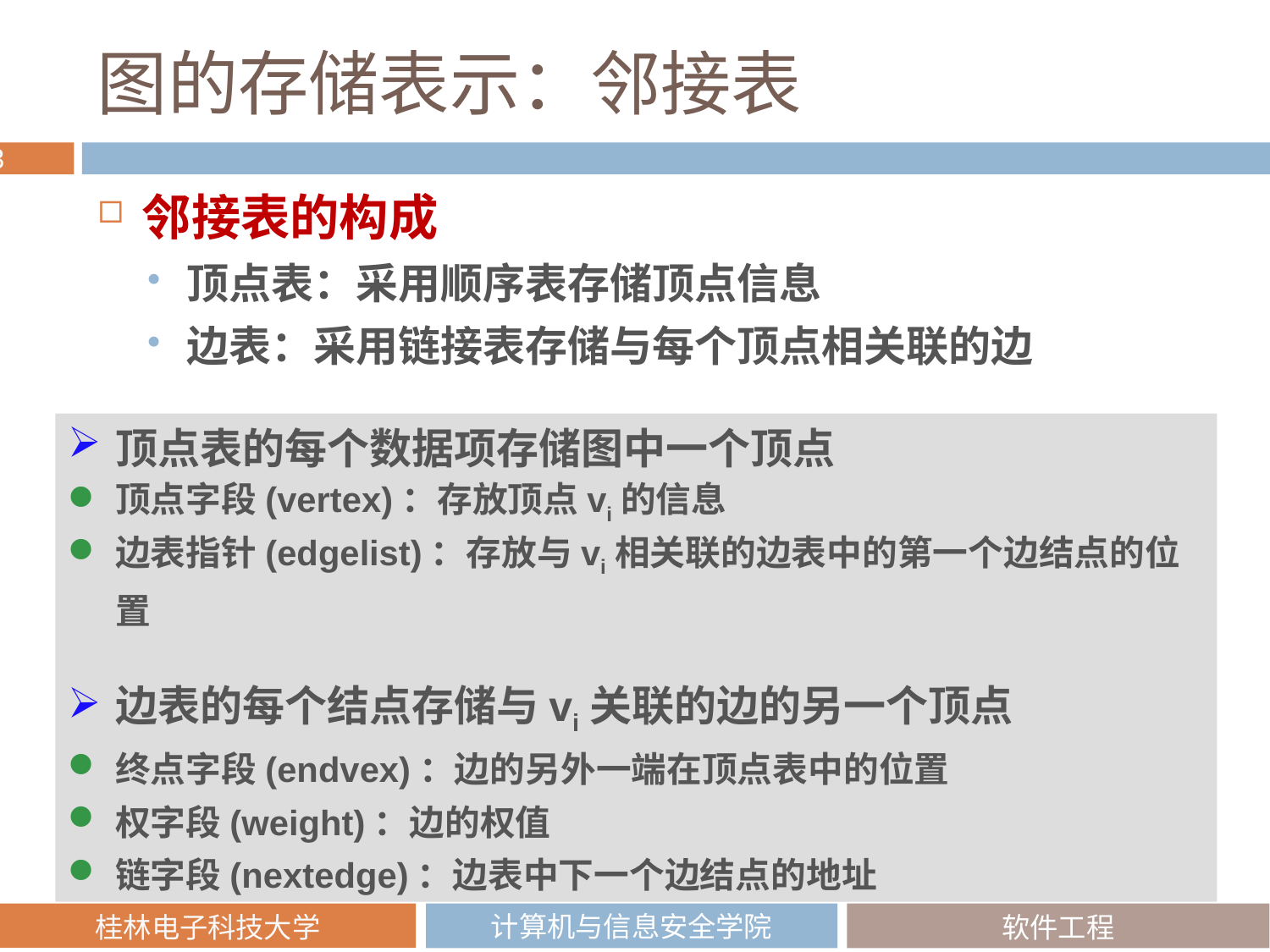

# 图的存储表示：邻接表
邻接表的构成
顶点表：采用顺序表存储顶点信息
边表：采用链接表存储与每个顶点相关联的边

顶点表的每个数据项存储图中一个顶点
顶点字段(vertex)：存放顶点vi的信息
边表指针(edgelist)：存放与vi相关联的边表中的第一个边结点的位置

边表的每个结点存储与vi关联的边的另一个顶点
终点字段(endvex)：边的另外一端在顶点表中的位置
权字段(weight)：边的权值
链字段(nextedge)：边表中下一个边结点的地址